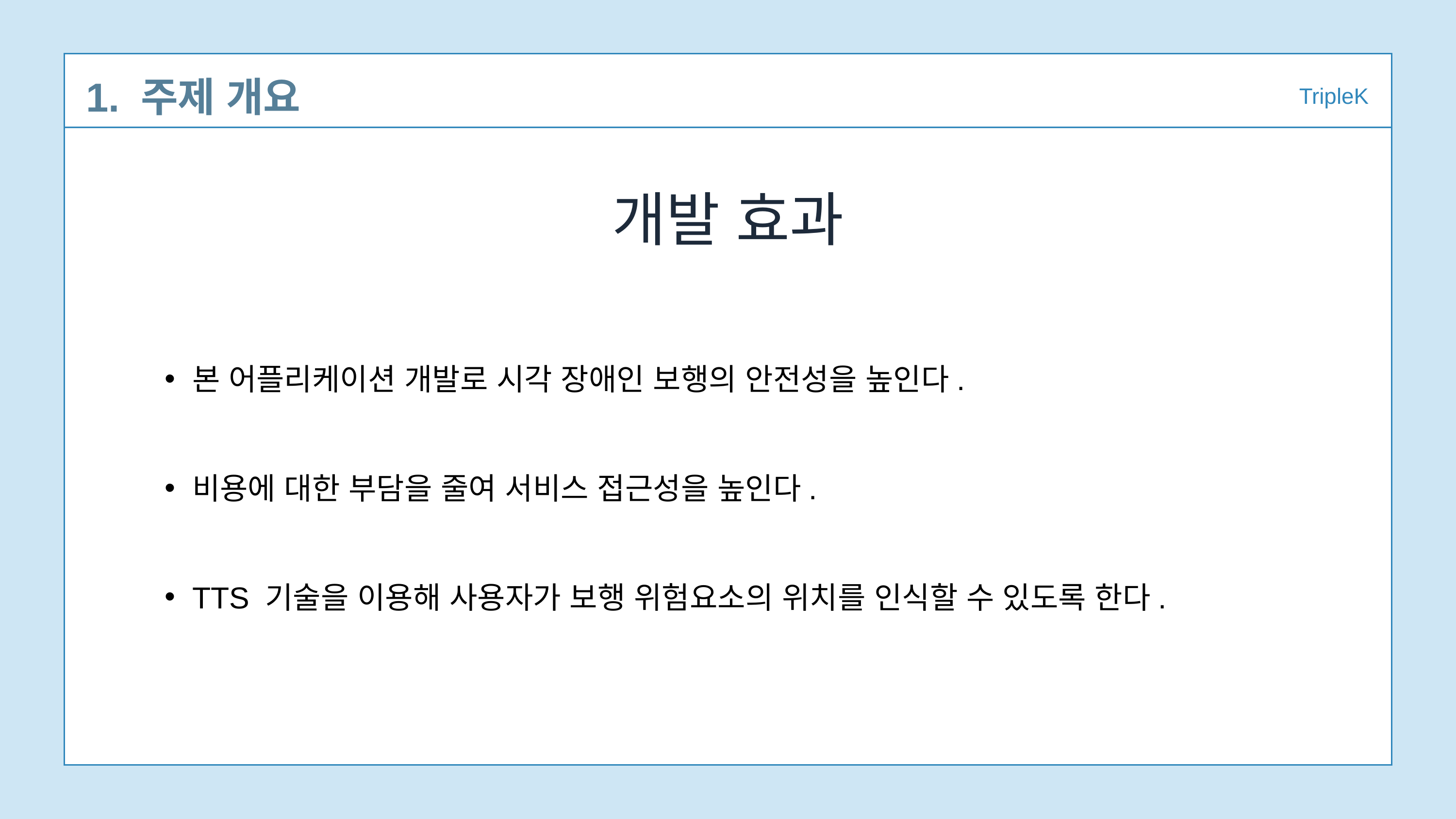

1. 주제 개요
TripleK

개발 효과
본 어플리케이션 개발로 시각 장애인 보행의 안전성을 높인다.
비용에 대한 부담을 줄여 서비스 접근성을 높인다.
TTS 기술을 이용해 사용자가 보행 위험요소의 위치를 인식할 수 있도록 한다.